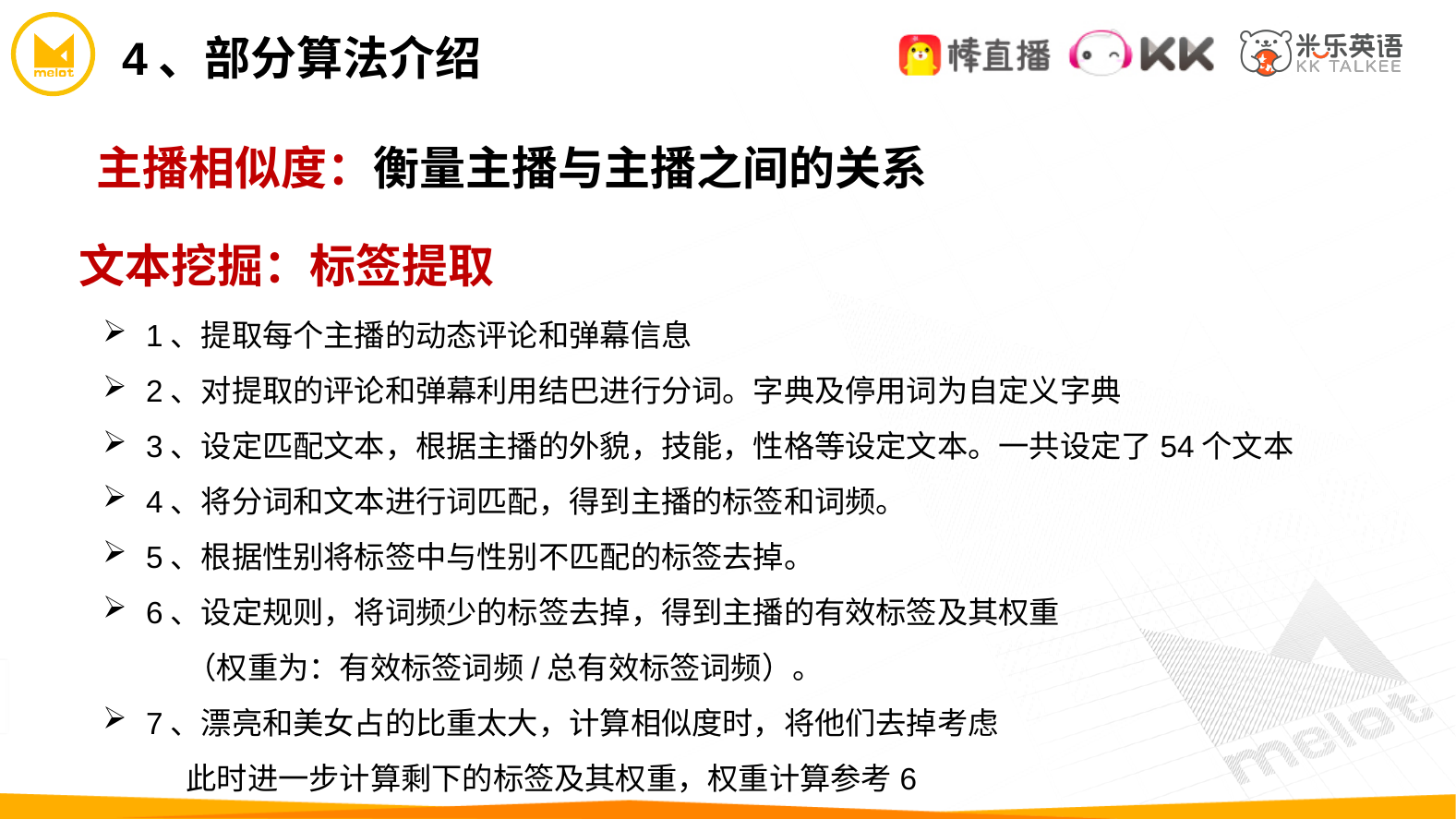

4、部分算法介绍
主播相似度：衡量主播与主播之间的关系
文本挖掘：标签提取
1、提取每个主播的动态评论和弹幕信息
2、对提取的评论和弹幕利用结巴进行分词。字典及停用词为自定义字典
3、设定匹配文本，根据主播的外貌，技能，性格等设定文本。一共设定了54个文本
4、将分词和文本进行词匹配，得到主播的标签和词频。
5、根据性别将标签中与性别不匹配的标签去掉。
6、设定规则，将词频少的标签去掉，得到主播的有效标签及其权重
           （权重为：有效标签词频/总有效标签词频）。
7、漂亮和美女占的比重太大，计算相似度时，将他们去掉考虑
           此时进一步计算剩下的标签及其权重，权重计算参考6